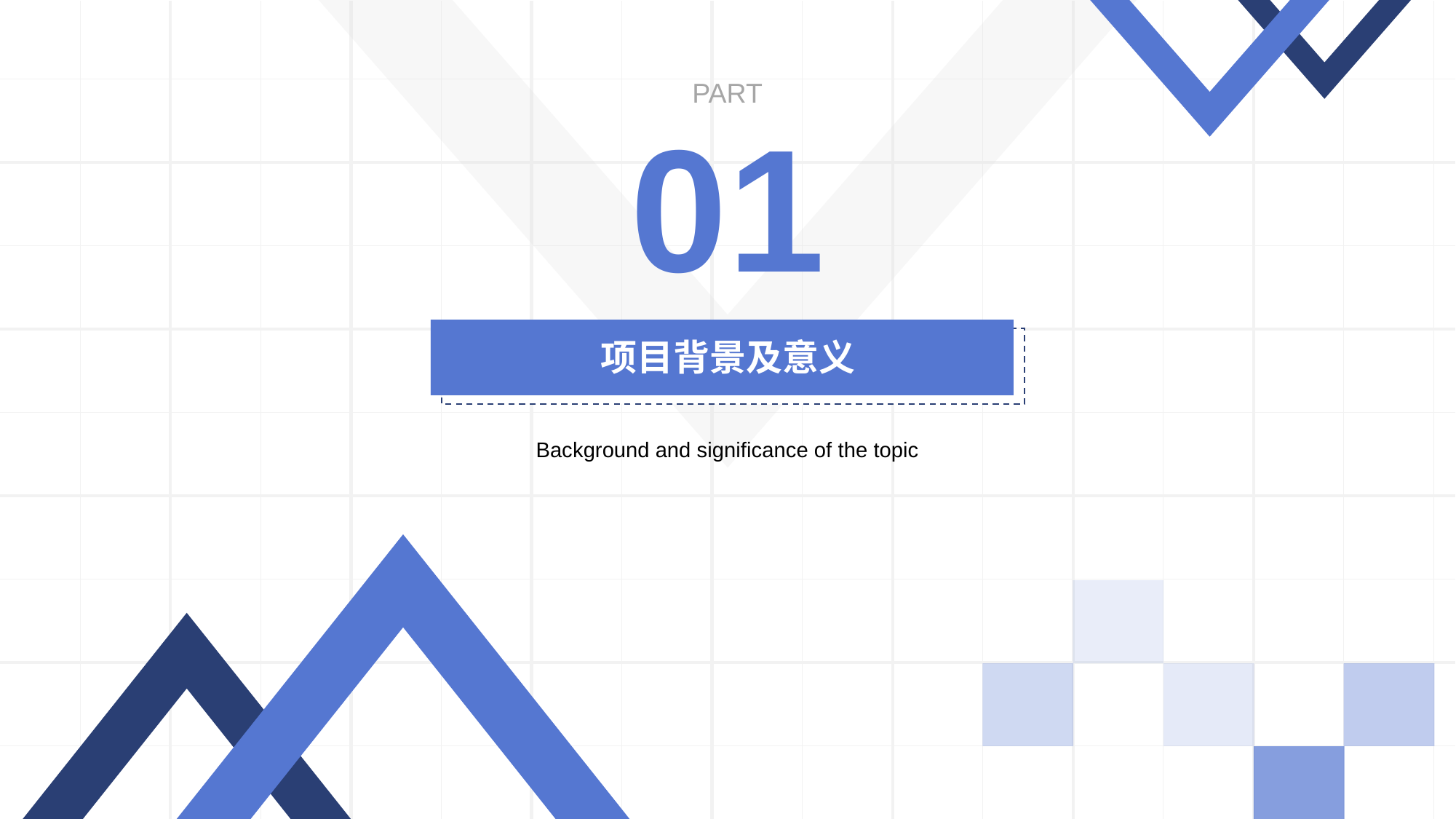

PART
01

项目背景及意义
Background and significance of the topic